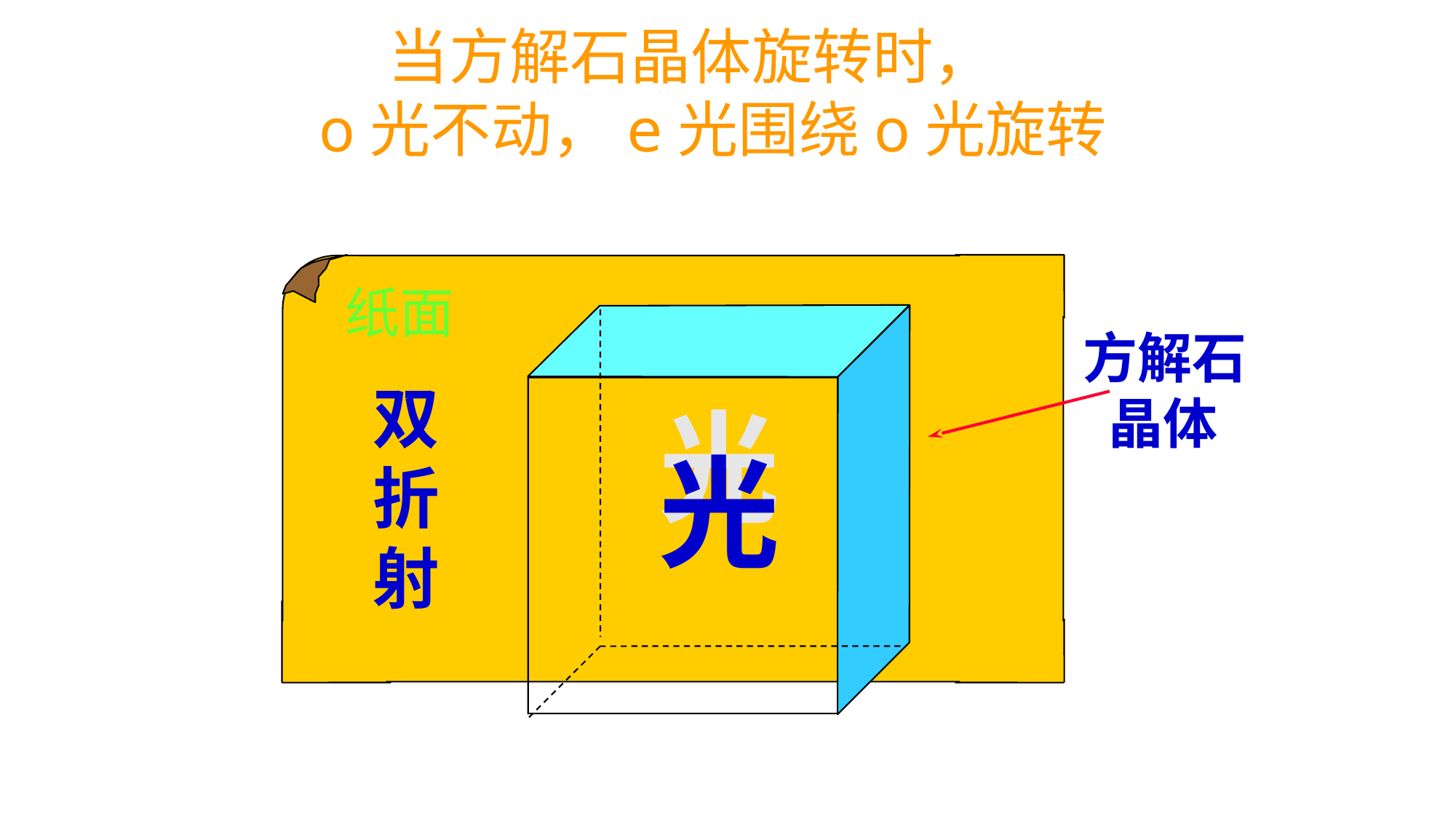

当方解石晶体旋转时，
o光不动，e光围绕o光旋转

纸面

方解石
 晶体
双
折
射
光

光